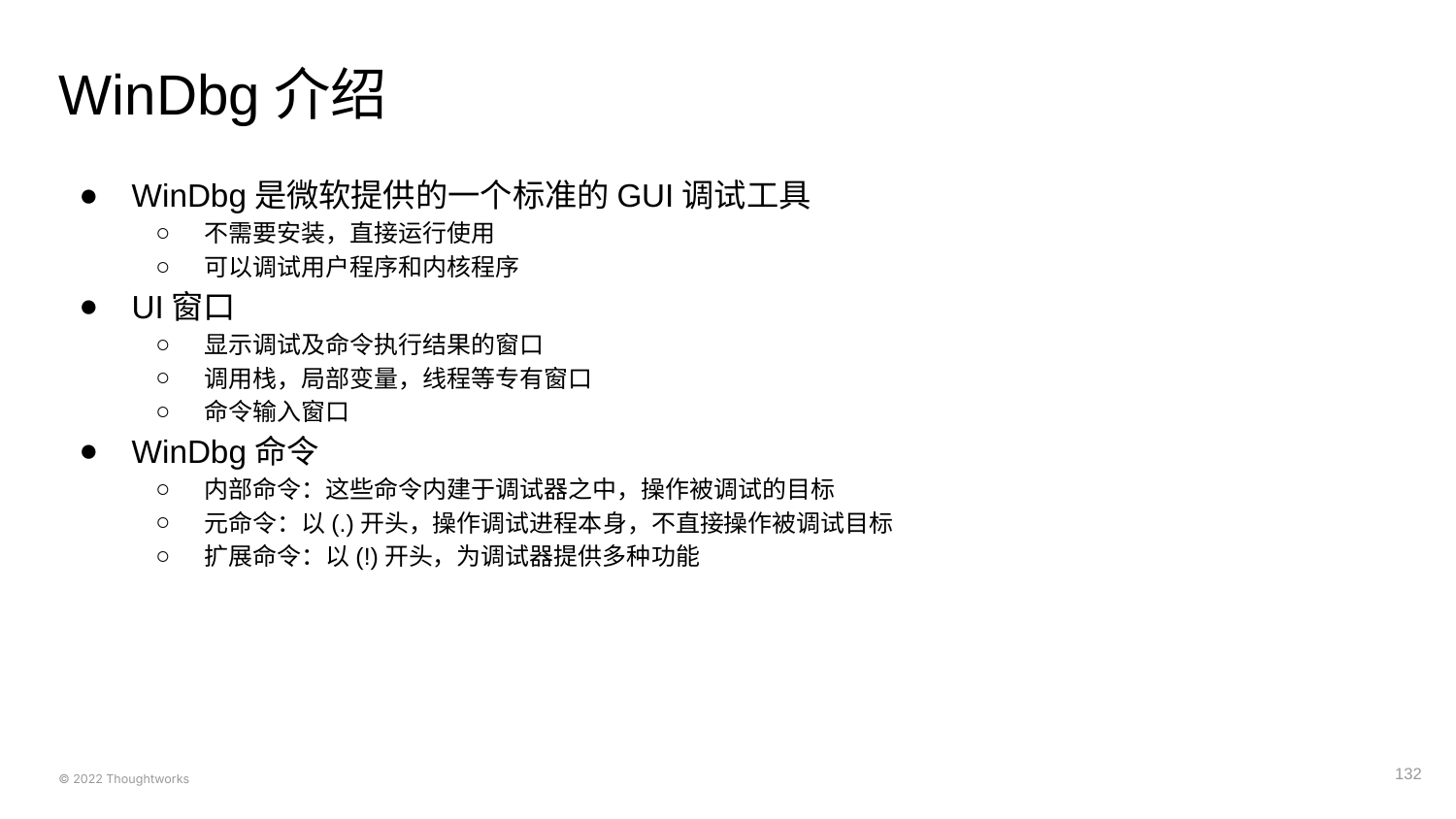

# WinDbg介绍
WinDbg是微软提供的一个标准的GUI调试工具
不需要安装，直接运行使用
可以调试用户程序和内核程序
UI窗口
显示调试及命令执行结果的窗口
调用栈，局部变量，线程等专有窗口
命令输入窗口
WinDbg命令
内部命令：这些命令内建于调试器之中，操作被调试的目标
元命令：以(.)开头，操作调试进程本身，不直接操作被调试目标
扩展命令：以(!)开头，为调试器提供多种功能
132